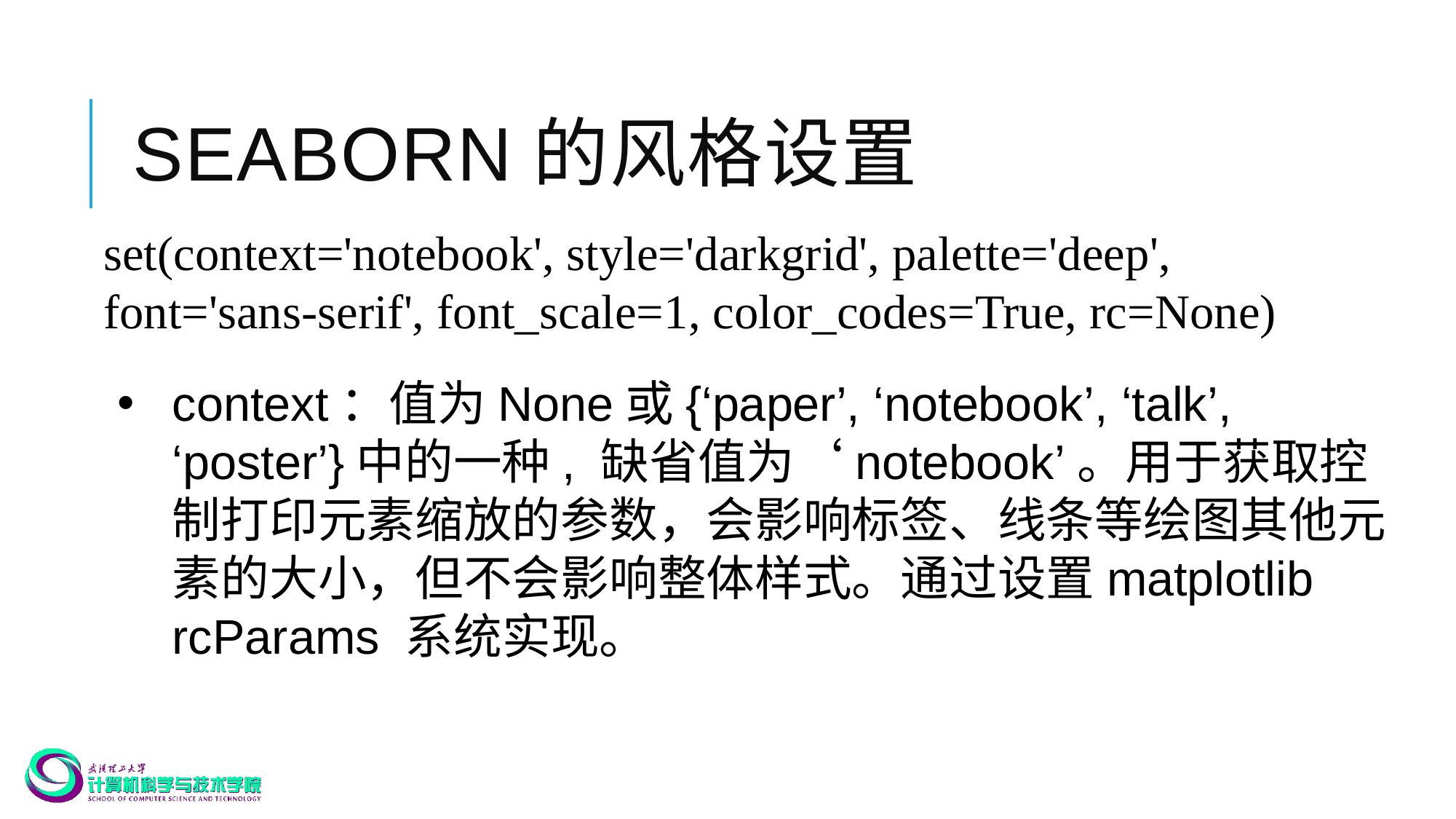

# Seaborn的风格设置
set(context='notebook', style='darkgrid', palette='deep', font='sans-serif', font_scale=1, color_codes=True, rc=None)
context：值为None或{‘paper’, ‘notebook’, ‘talk’, ‘poster’}中的一种, 缺省值为‘notebook’。用于获取控制打印元素缩放的参数，会影响标签、线条等绘图其他元素的大小，但不会影响整体样式。通过设置matplotlib rcParams 系统实现。